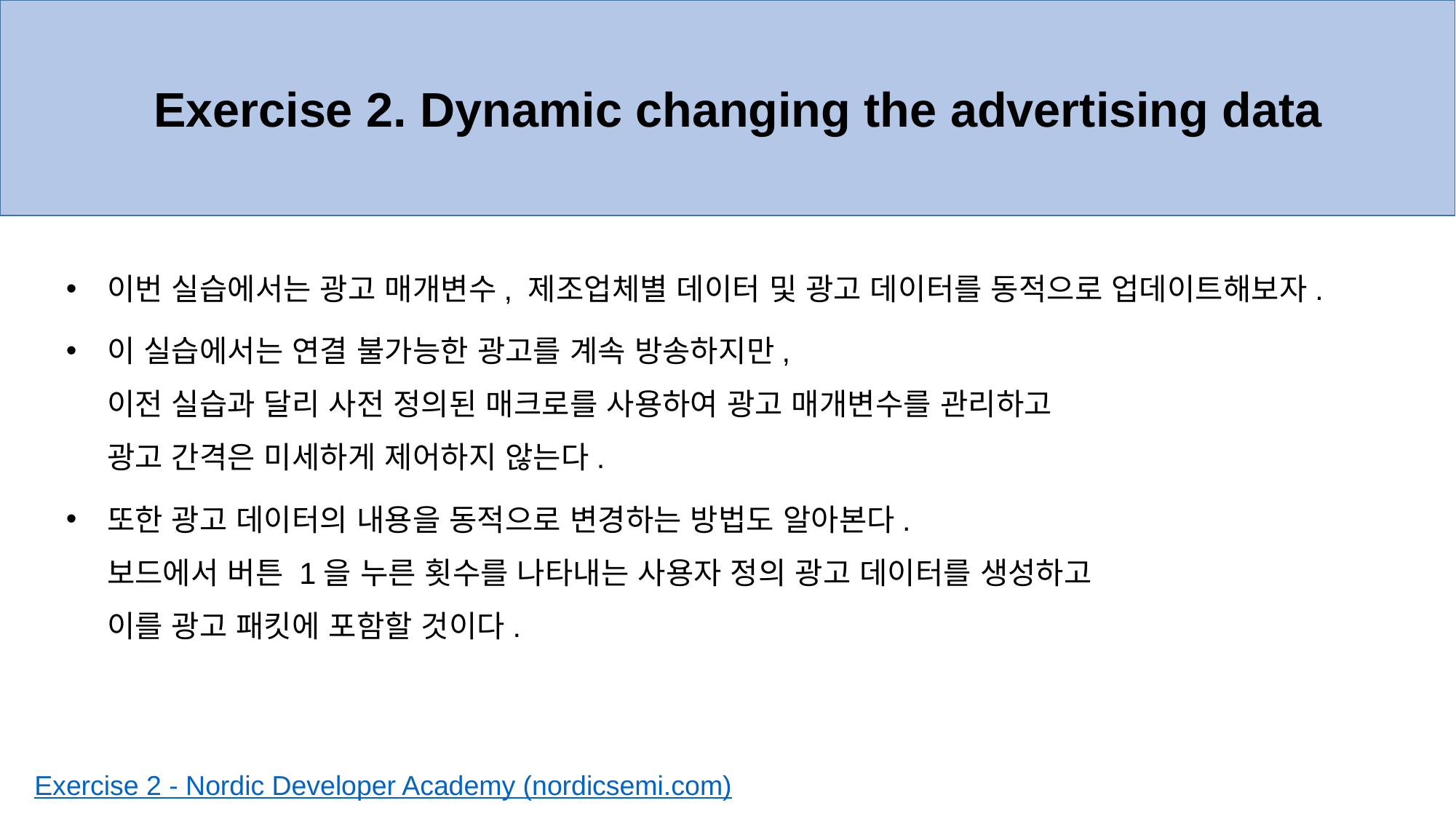

Exercise 2. Dynamic changing the advertising data
이번 실습에서는 광고 매개변수, 제조업체별 데이터 및 광고 데이터를 동적으로 업데이트해보자.
이 실습에서는 연결 불가능한 광고를 계속 방송하지만,
이전 실습과 달리 사전 정의된 매크로를 사용하여 광고 매개변수를 관리하고
광고 간격은 미세하게 제어하지 않는다.
또한 광고 데이터의 내용을 동적으로 변경하는 방법도 알아본다.
보드에서 버튼 1을 누른 횟수를 나타내는 사용자 정의 광고 데이터를 생성하고
이를 광고 패킷에 포함할 것이다.
Exercise 2 - Nordic Developer Academy (nordicsemi.com)